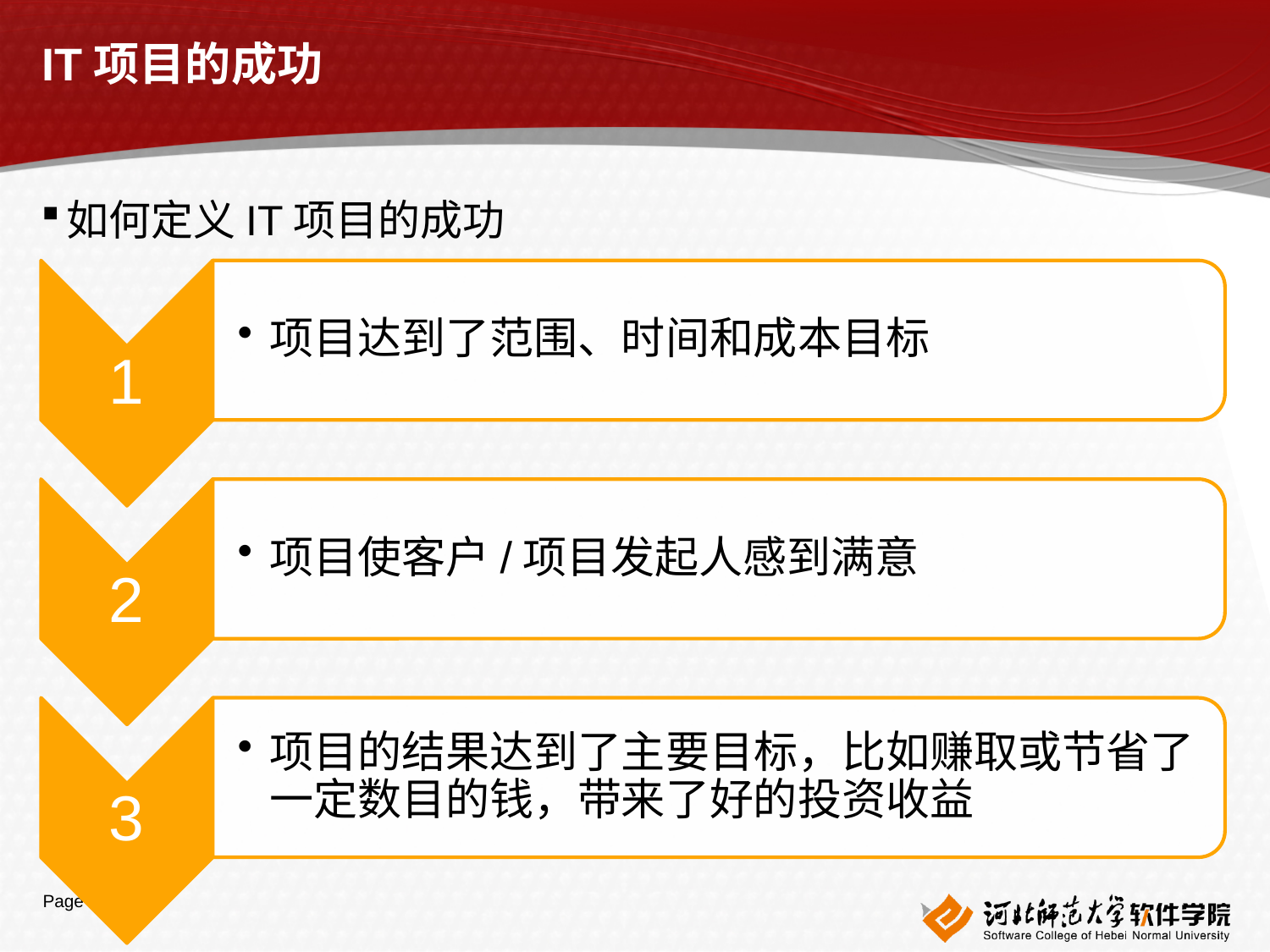

# IT项目的成功
如何定义IT项目的成功
1
项目达到了范围、时间和成本目标
2
项目使客户/项目发起人感到满意
3
项目的结果达到了主要目标，比如赚取或节省了一定数目的钱，带来了好的投资收益